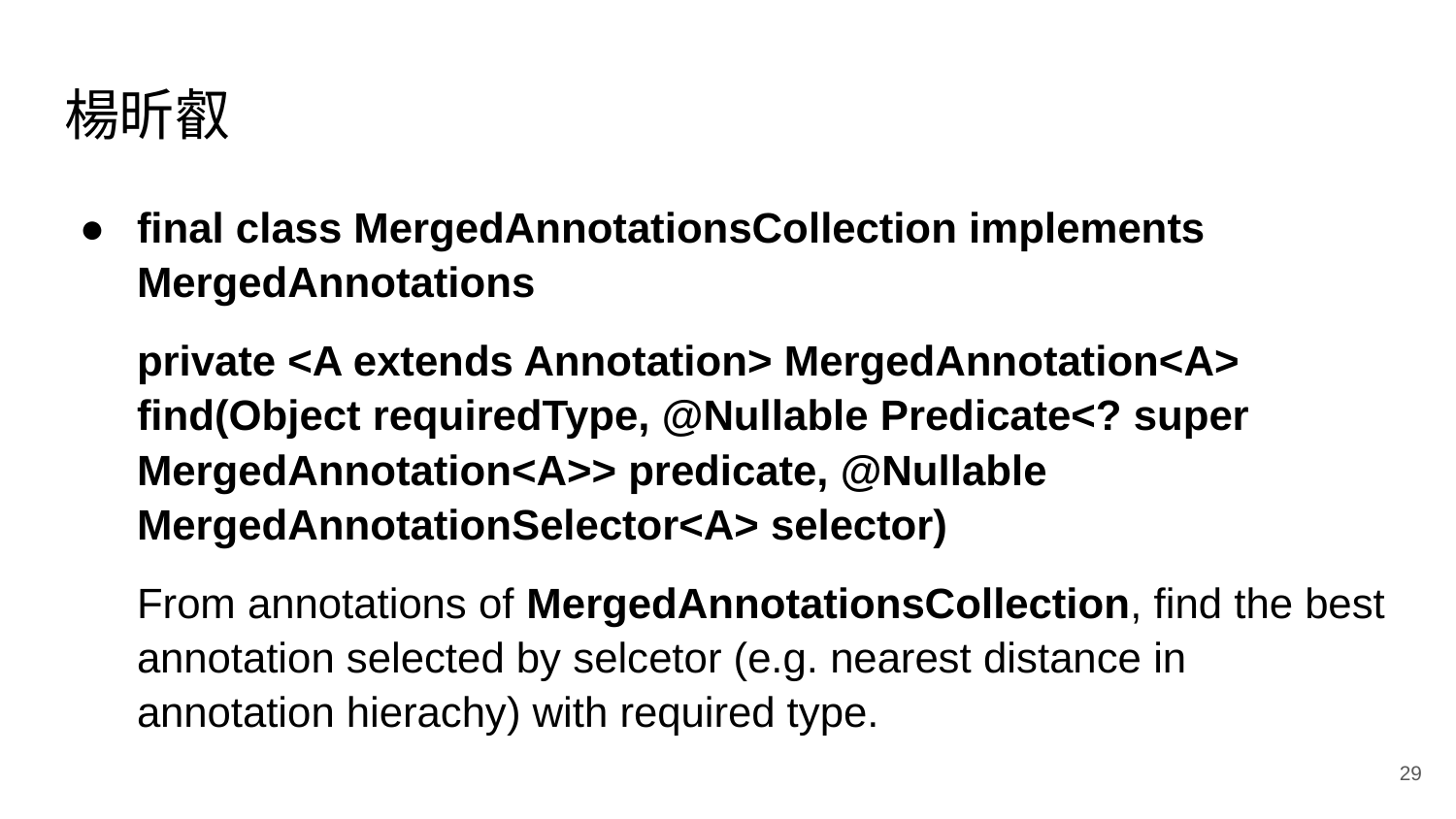

# 楊昕叡
final class MergedAnnotationsCollection implements MergedAnnotations
private <A extends Annotation> MergedAnnotation<A> find(Object requiredType, @Nullable Predicate<? super MergedAnnotation<A>> predicate, @Nullable MergedAnnotationSelector<A> selector)
From annotations of MergedAnnotationsCollection, find the best annotation selected by selcetor (e.g. nearest distance in annotation hierachy) with required type.

29